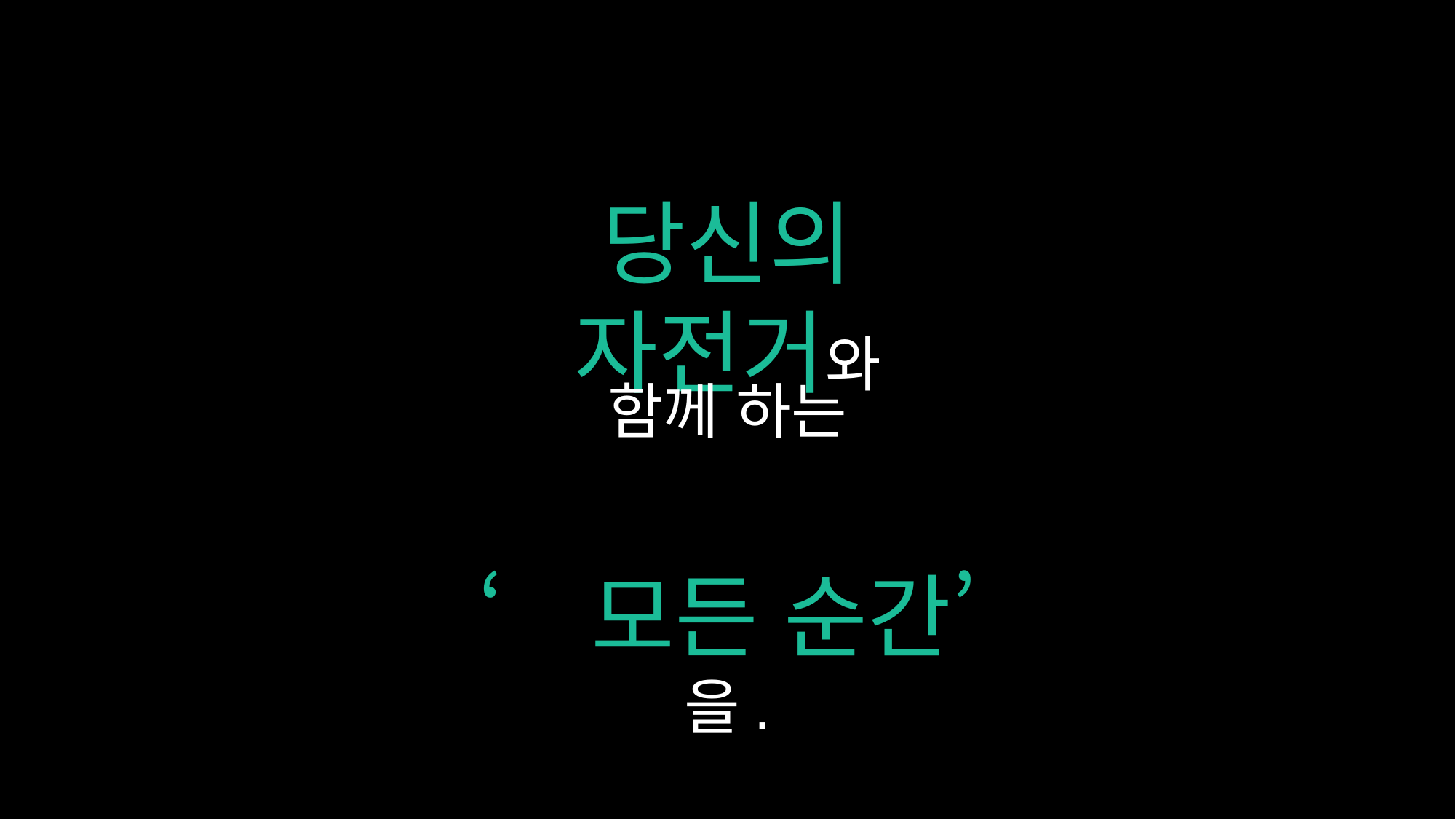

당신의 자전거와
함께 하는
‘모든 순간’ 을.